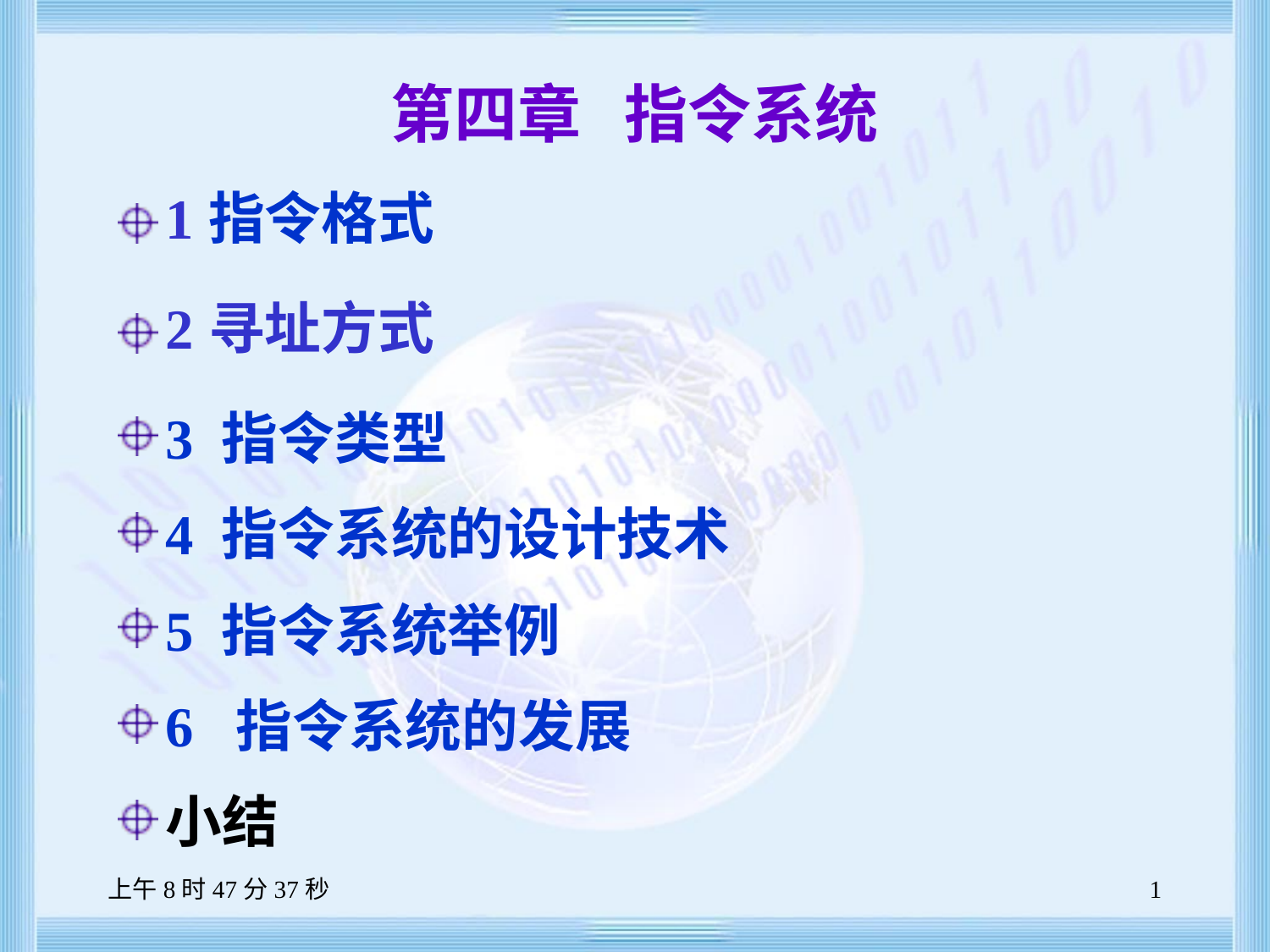

# 第四章   指令系统
1 指令格式
2 寻址方式
3 指令类型
4 指令系统的设计技术
5 指令系统举例
6  指令系统的发展
小结

上午8时47分37秒
1